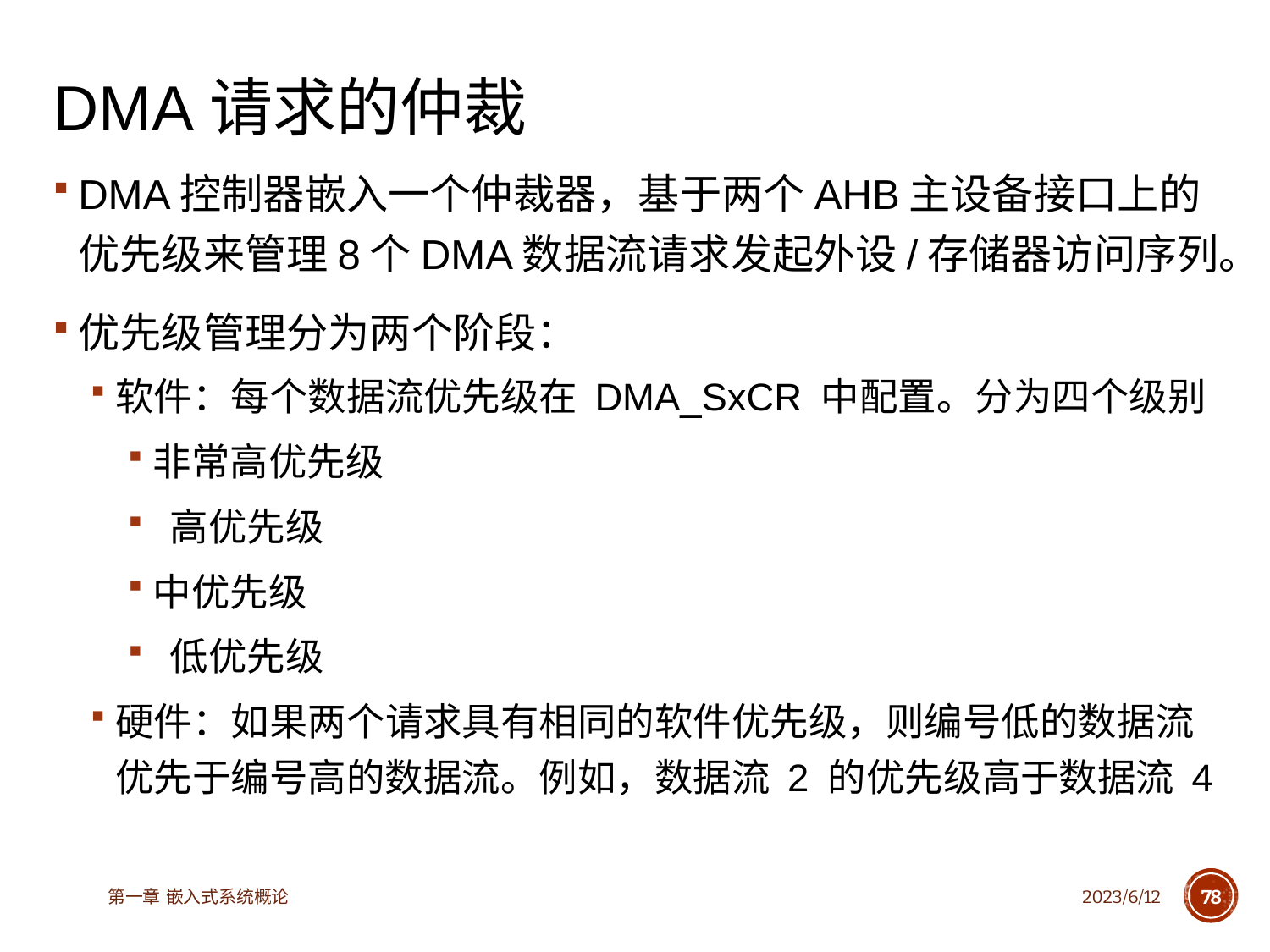

# DMA请求的仲裁
DMA控制器嵌入一个仲裁器，基于两个AHB主设备接口上的优先级来管理8个DMA数据流请求发起外设/存储器访问序列。
优先级管理分为两个阶段：
软件：每个数据流优先级在 DMA_SxCR 中配置。分为四个级别
非常高优先级
 高优先级
中优先级
 低优先级
硬件：如果两个请求具有相同的软件优先级，则编号低的数据流优先于编号高的数据流。例如，数据流 2 的优先级高于数据流 4
第一章 嵌入式系统概论
2023/6/12
78